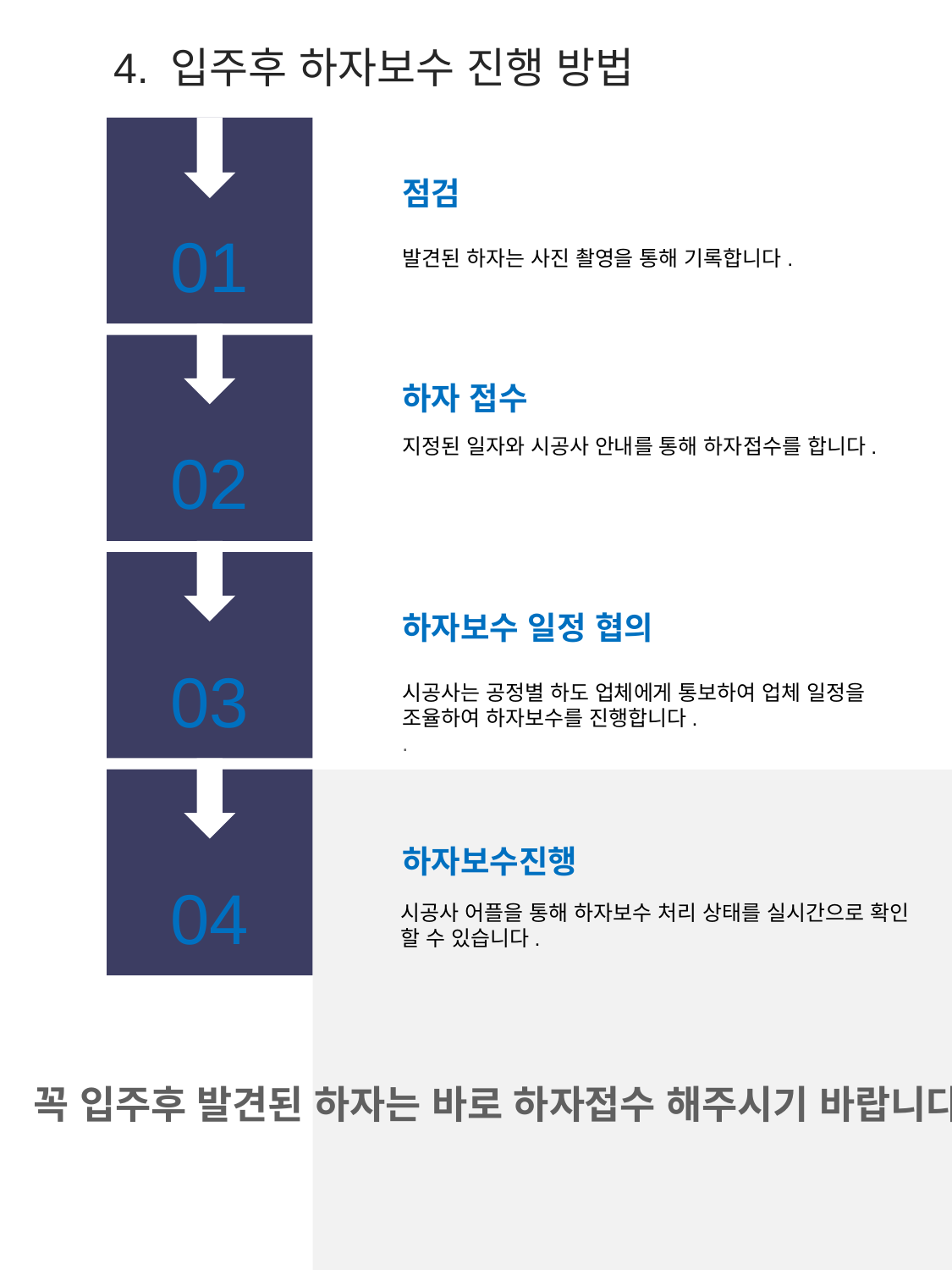

4. 입주후 하자보수 진행 방법

점검
01
발견된 하자는 사진 촬영을 통해 기록합니다.

하자 접수
지정된 일자와 시공사 안내를 통해 하자접수를 합니다.
02

하자보수 일정 협의
03
시공사는 공정별 하도 업체에게 통보하여 업체 일정을 조율하여 하자보수를 진행합니다.
.

하자보수진행
04
시공사 어플을 통해 하자보수 처리 상태를 실시간으로 확인 할 수 있습니다.
꼭 입주후 발견된 하자는 바로 하자접수 해주시기 바랍니다.